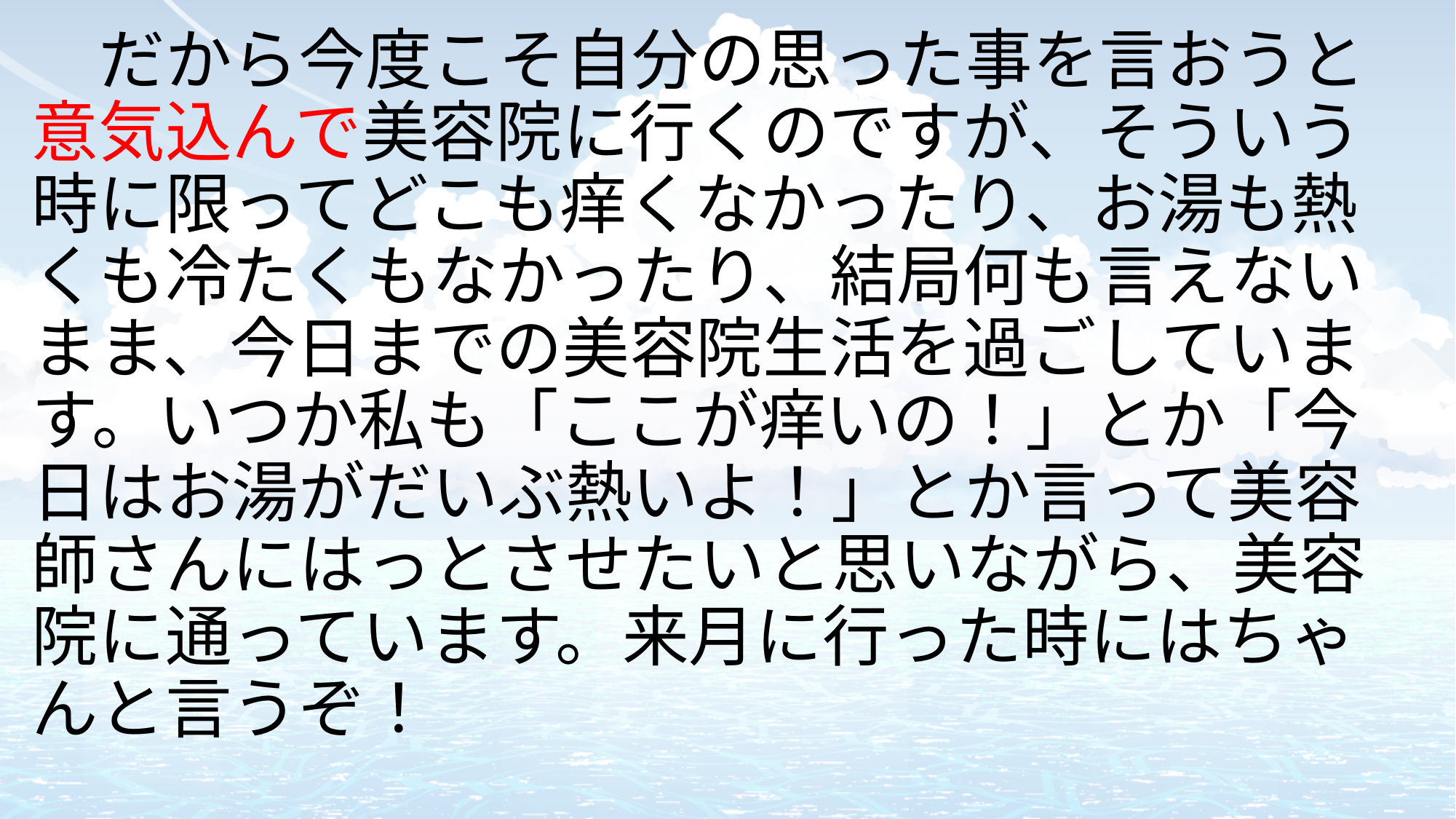

だから今度こそ自分の思った事を言おうと意気込んで美容院に行くのですが、そういう時に限ってどこも痒くなかったり、お湯も熱くも冷たくもなかったり、結局何も言えないまま、今日までの美容院生活を過ごしています。いつか私も「ここが痒いの！」とか「今日はお湯がだいぶ熱いよ！」とか言って美容師さんにはっとさせたいと思いながら、美容院に通っています。来月に行った時にはちゃんと言うぞ！